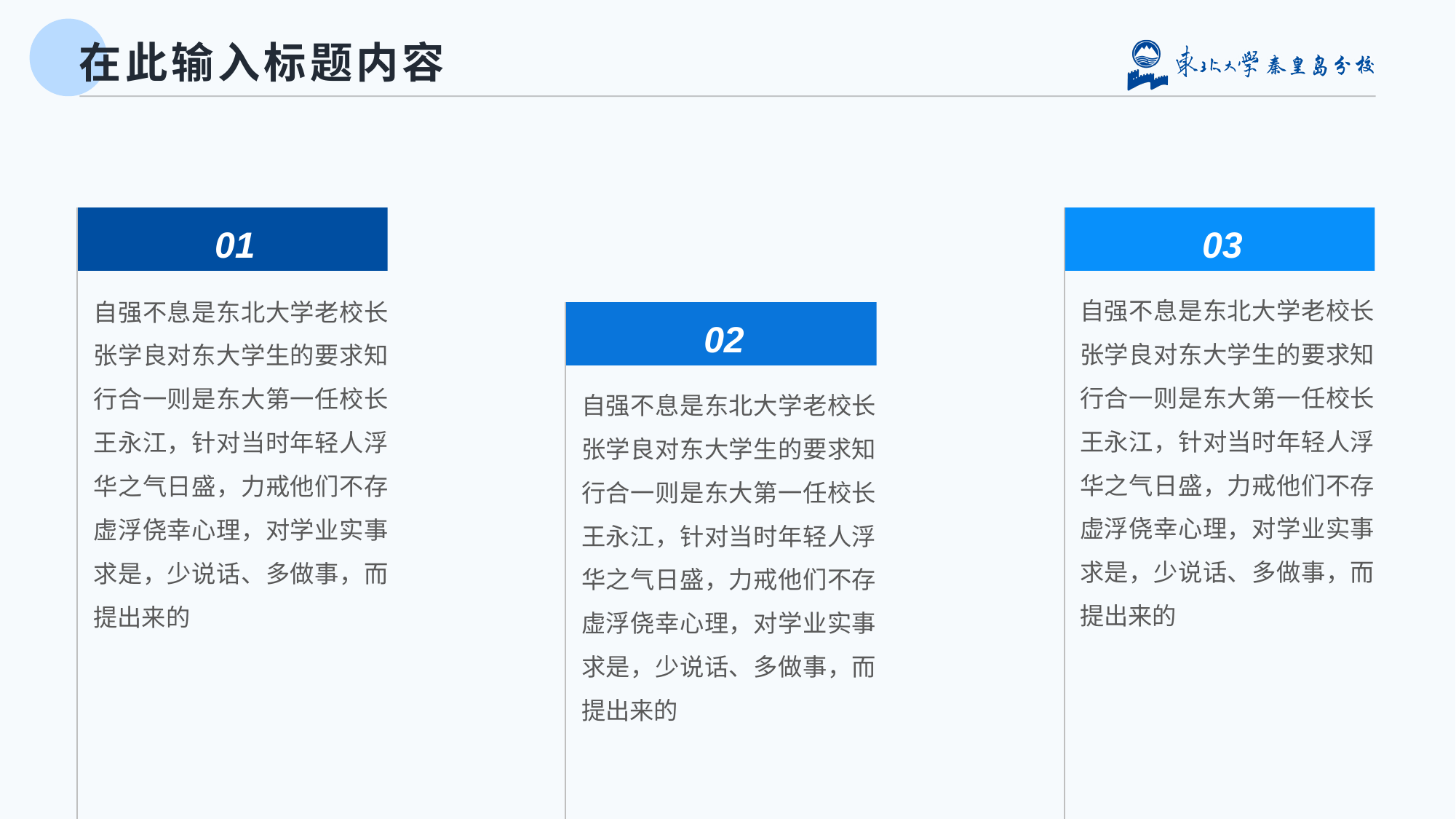

# 在此输入标题内容
01
03
自强不息是东北大学老校长张学良对东大学生的要求知行合一则是东大第一任校长王永江，针对当时年轻人浮华之气日盛，力戒他们不存虚浮侥幸心理，对学业实事求是，少说话、多做事，而提出来的
自强不息是东北大学老校长张学良对东大学生的要求知行合一则是东大第一任校长王永江，针对当时年轻人浮华之气日盛，力戒他们不存虚浮侥幸心理，对学业实事求是，少说话、多做事，而提出来的
02
自强不息是东北大学老校长张学良对东大学生的要求知行合一则是东大第一任校长王永江，针对当时年轻人浮华之气日盛，力戒他们不存虚浮侥幸心理，对学业实事求是，少说话、多做事，而提出来的